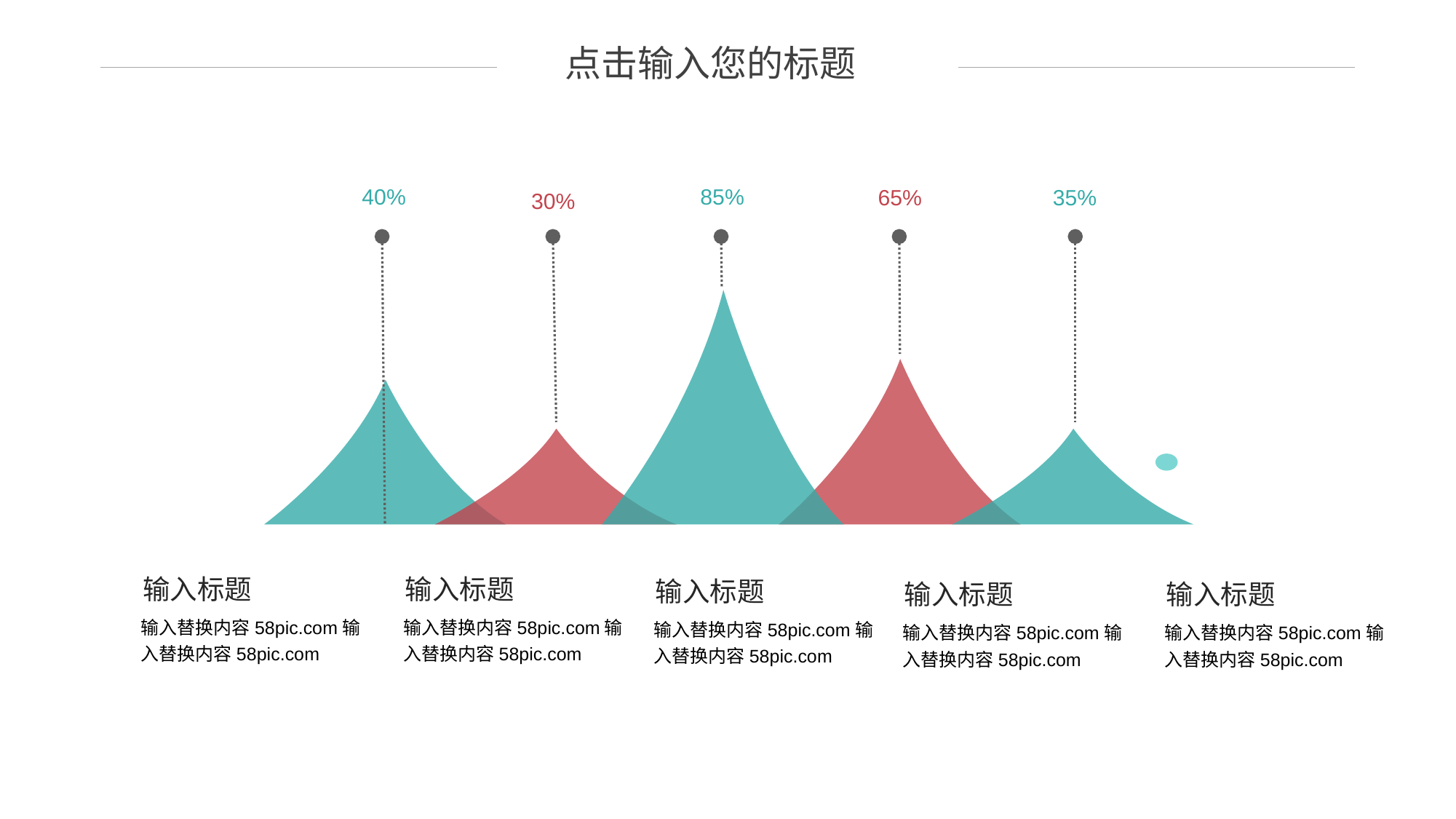

点击输入您的标题
85%

40%

65%

35%

30%

输入标题
输入标题
输入标题
输入标题
输入标题
输入替换内容58pic.com输入替换内容58pic.com
输入替换内容58pic.com输入替换内容58pic.com
输入替换内容58pic.com输入替换内容58pic.com
输入替换内容58pic.com输入替换内容58pic.com
输入替换内容58pic.com输入替换内容58pic.com